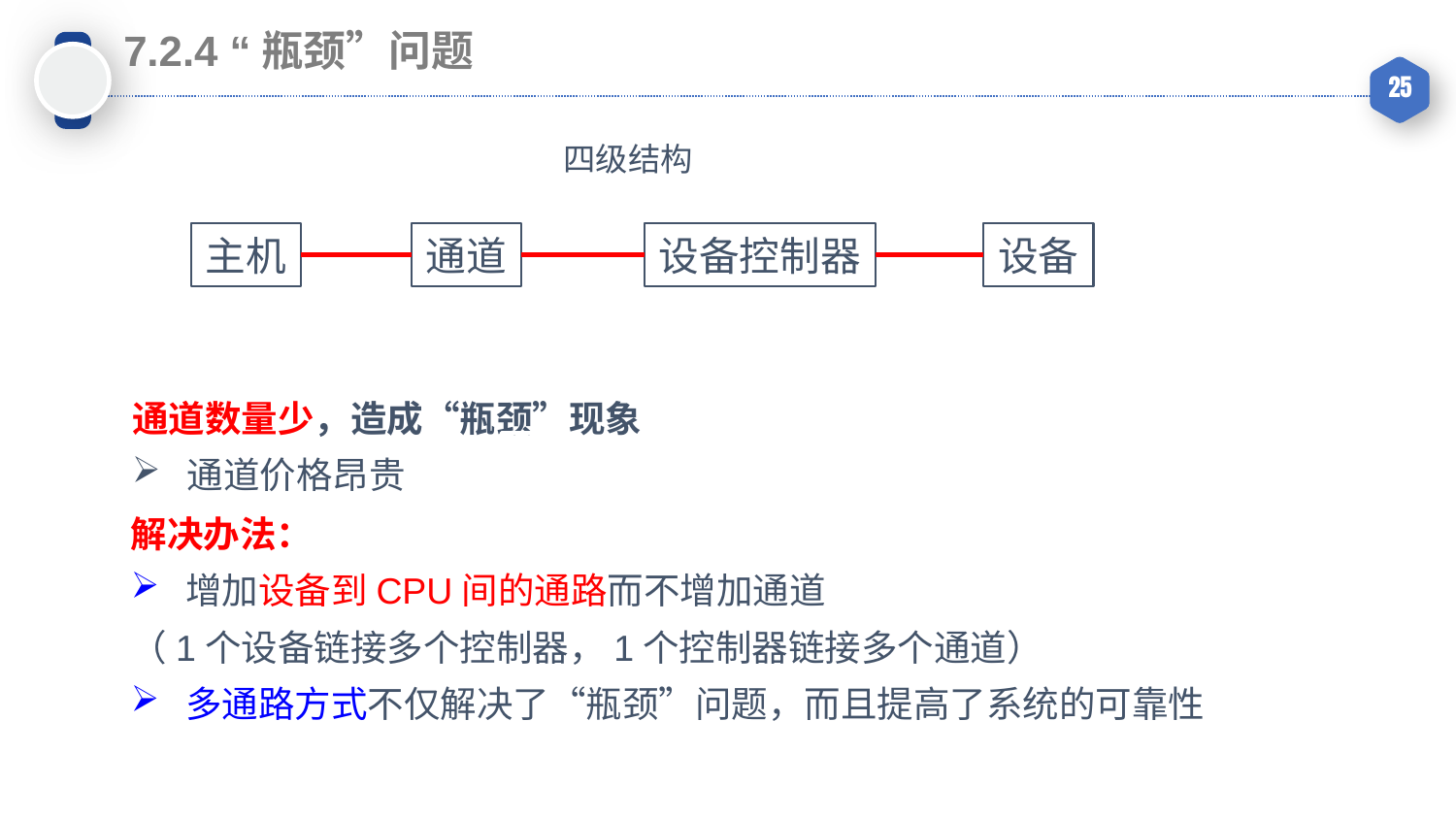

7.2.4 “瓶颈”问题
四级结构
主机
通道
设备控制器
设备
通道数量少，造成“瓶颈”现象
通道价格昂贵

解决办法：
增加设备到CPU间的通路而不增加通道
（1个设备链接多个控制器，1个控制器链接多个通道）
多通路方式不仅解决了“瓶颈”问题，而且提高了系统的可靠性